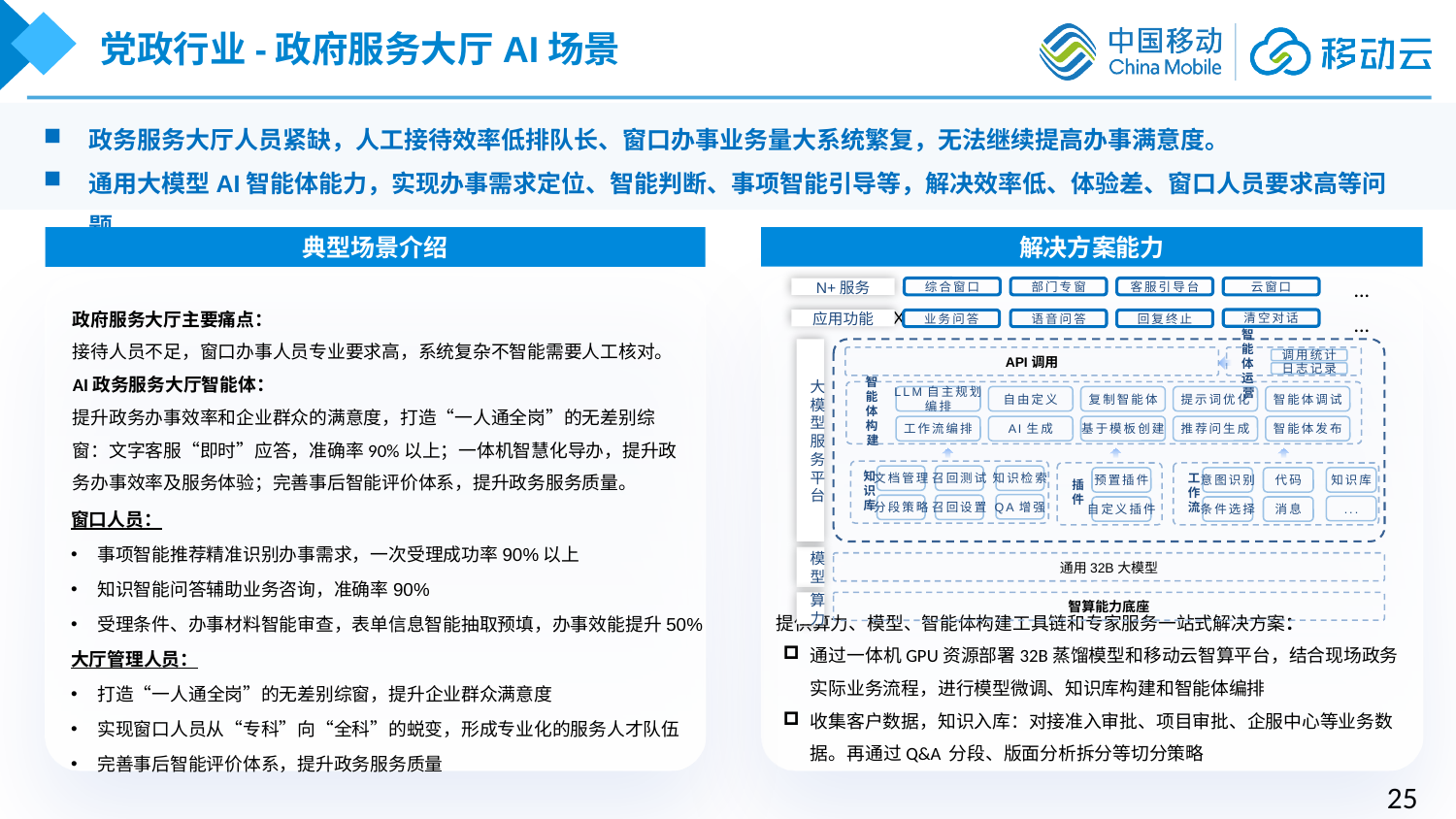

党政行业-政府服务大厅AI场景
政务服务大厅人员紧缺，人工接待效率低排队长、窗口办事业务量大系统繁复，无法继续提高办事满意度。
通用大模型AI智能体能力，实现办事需求定位、智能判断、事项智能引导等，解决效率低、体验差、窗口人员要求高等问题。
典型场景介绍

解决方案能力

...
N+服务
综合窗口
部门专窗
客服引导台
云窗口
...
清空对话
应用功能
业务问答
语音问答
回复终止

API调用

调用统计
智能体运营
日志记录

智能体构建
LLM自主规划
编排
自由定义
复制智能体
提示词优化
智能体调试
工作流编排
AI生成
基于模板创建
推荐问生成
智能体发布

知识库

文档管理
召回测试
知识检索
QA增强
分段策略
召回设置

插件
预置插件
自定义插件

工作流
意图识别
代码
知识库
...
条件选择
消息
大模型服务平台

模型
通用32B大模型
算力
智算能力底座

提供算力、模型、智能体构建工具链和专家服务一站式解决方案：
通过一体机GPU资源部署32B蒸馏模型和移动云智算平台，结合现场政务实际业务流程，进行模型微调、知识库构建和智能体编排
收集客户数据，知识入库：对接准入审批、项目审批、企服中心等业务数据。再通过Q&A 分段、版面分析拆分等切分策略

XX
政府服务大厅主要痛点：
接待人员不足，窗口办事人员专业要求高，系统复杂不智能需要人工核对。
AI政务服务大厅智能体：
提升政务办事效率和企业群众的满意度，打造“一人通全岗”的无差别综窗：文字客服“即时”应答，准确率90%以上；一体机智慧化导办，提升政务办事效率及服务体验；完善事后智能评价体系，提升政务服务质量。

窗口人员：
事项智能推荐精准识别办事需求，一次受理成功率90%以上
知识智能问答辅助业务咨询，准确率90%
受理条件、办事材料智能审查，表单信息智能抽取预填，办事效能提升50%
大厅管理人员：
打造“一人通全岗”的无差别综窗，提升企业群众满意度
实现窗口人员从“专科”向“全科”的蜕变，形成专业化的服务人才队伍
完善事后智能评价体系，提升政务服务质量